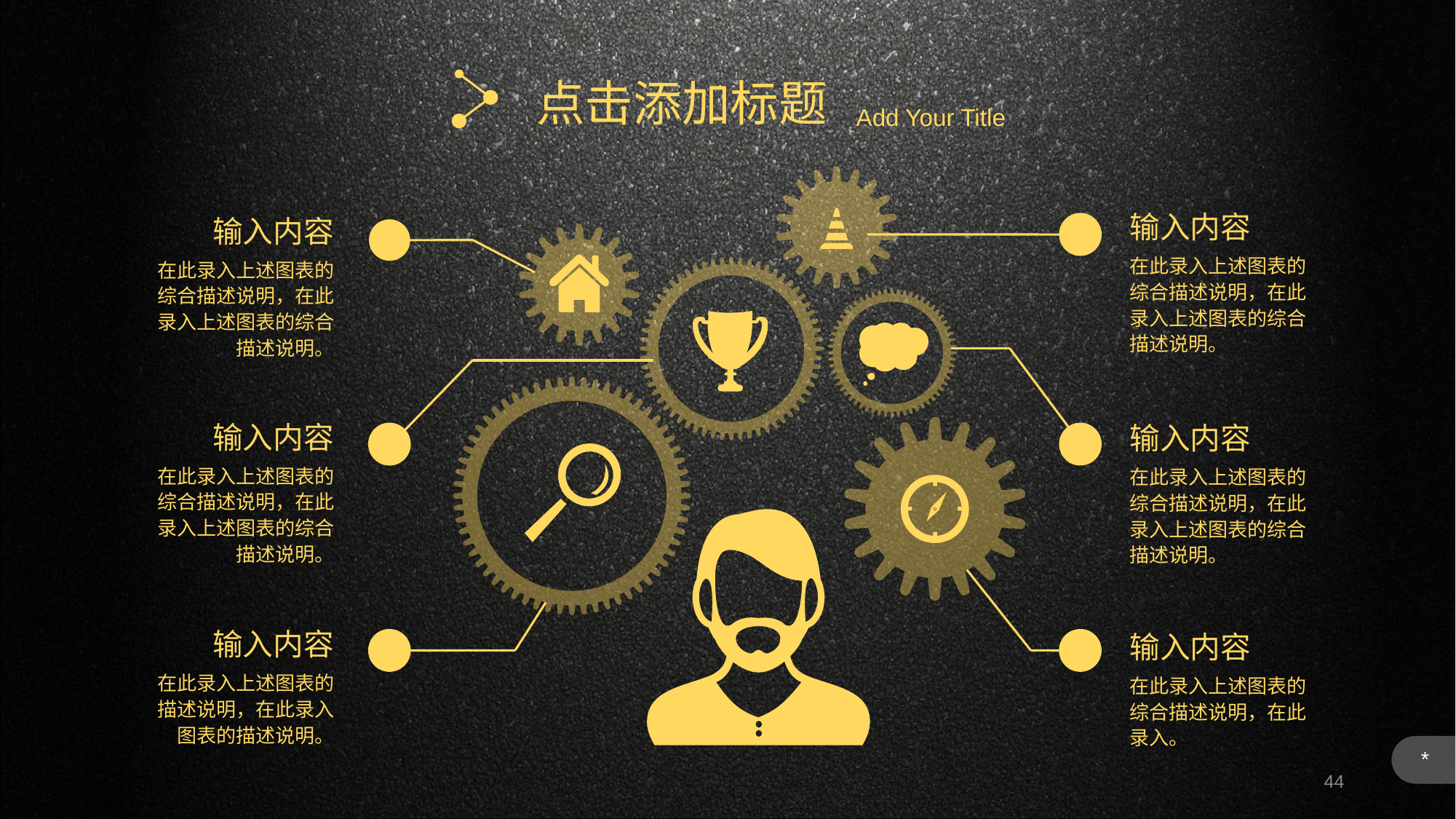

点击添加标题

Add Your Title

输入内容
输入内容

在此录入上述图表的综合描述说明，在此录入上述图表的综合描述说明。
在此录入上述图表的综合描述说明，在此录入上述图表的综合描述说明。

输入内容
输入内容

在此录入上述图表的综合描述说明，在此录入上述图表的综合描述说明。
在此录入上述图表的综合描述说明，在此录入上述图表的综合描述说明。

输入内容
输入内容
在此录入上述图表的描述说明，在此录入图表的描述说明。
在此录入上述图表的综合描述说明，在此录入。

*
44